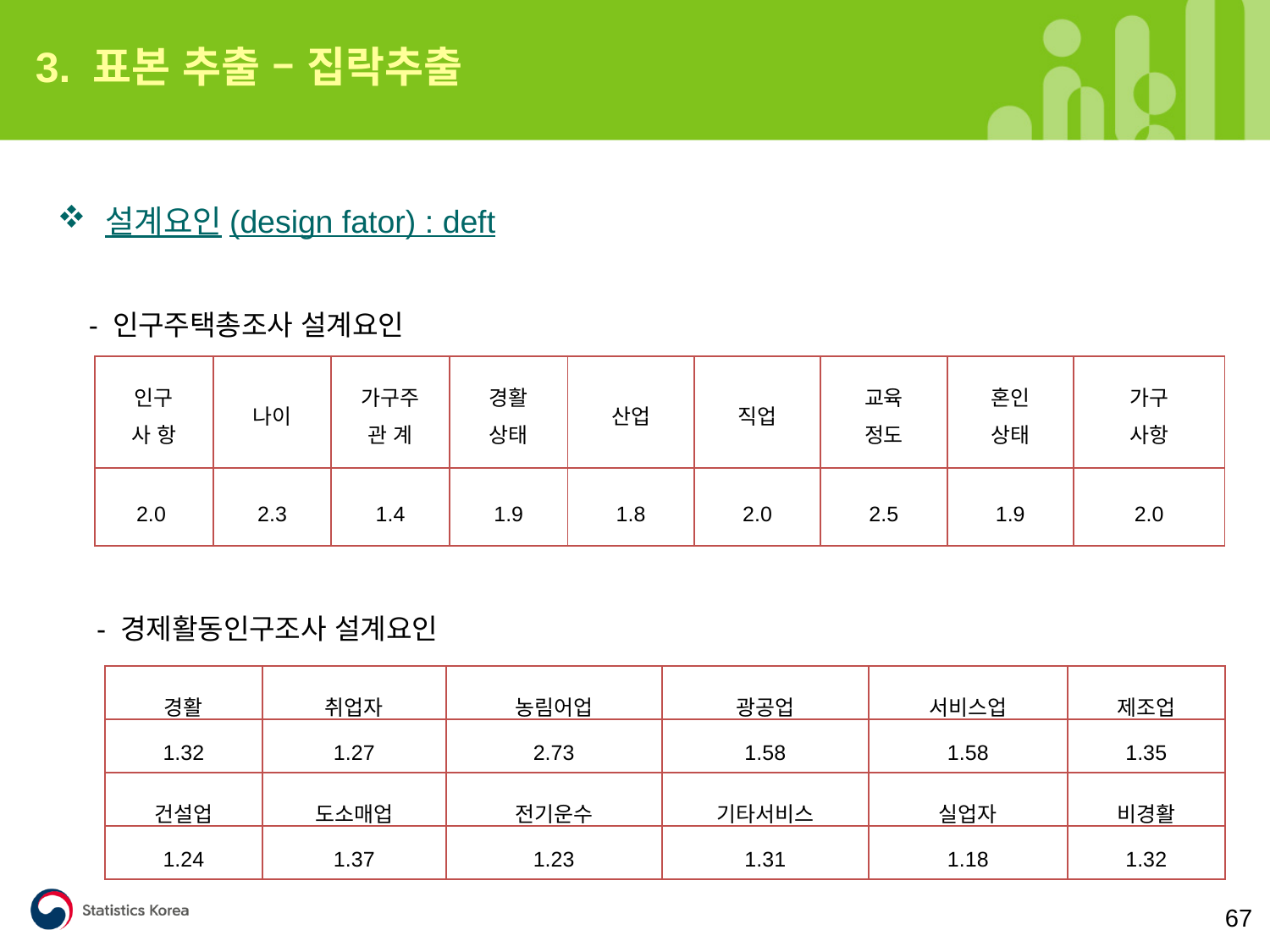

3. 표본 추출 – 집락추출
설계요인(design fator) : deft

    - 인구주택총조사 설계요인

     - 경제활동인구조사 설계요인
| 인구 사 항 | 나이 | 가구주 관 계 | 경활 상태 | 산업 | 직업 | 교육 정도 | 혼인 상태 | 가구 사항 |
| --- | --- | --- | --- | --- | --- | --- | --- | --- |
| 2.0 | 2.3 | 1.4 | 1.9 | 1.8 | 2.0 | 2.5 | 1.9 | 2.0 |
| 경활 | 취업자 | 농림어업 | 광공업 | 서비스업 | 제조업 |
| --- | --- | --- | --- | --- | --- |
| 1.32 | 1.27 | 2.73 | 1.58 | 1.58 | 1.35 |
| 건설업 | 도소매업 | 전기운수 | 기타서비스 | 실업자 | 비경활 |
| 1.24 | 1.37 | 1.23 | 1.31 | 1.18 | 1.32 |